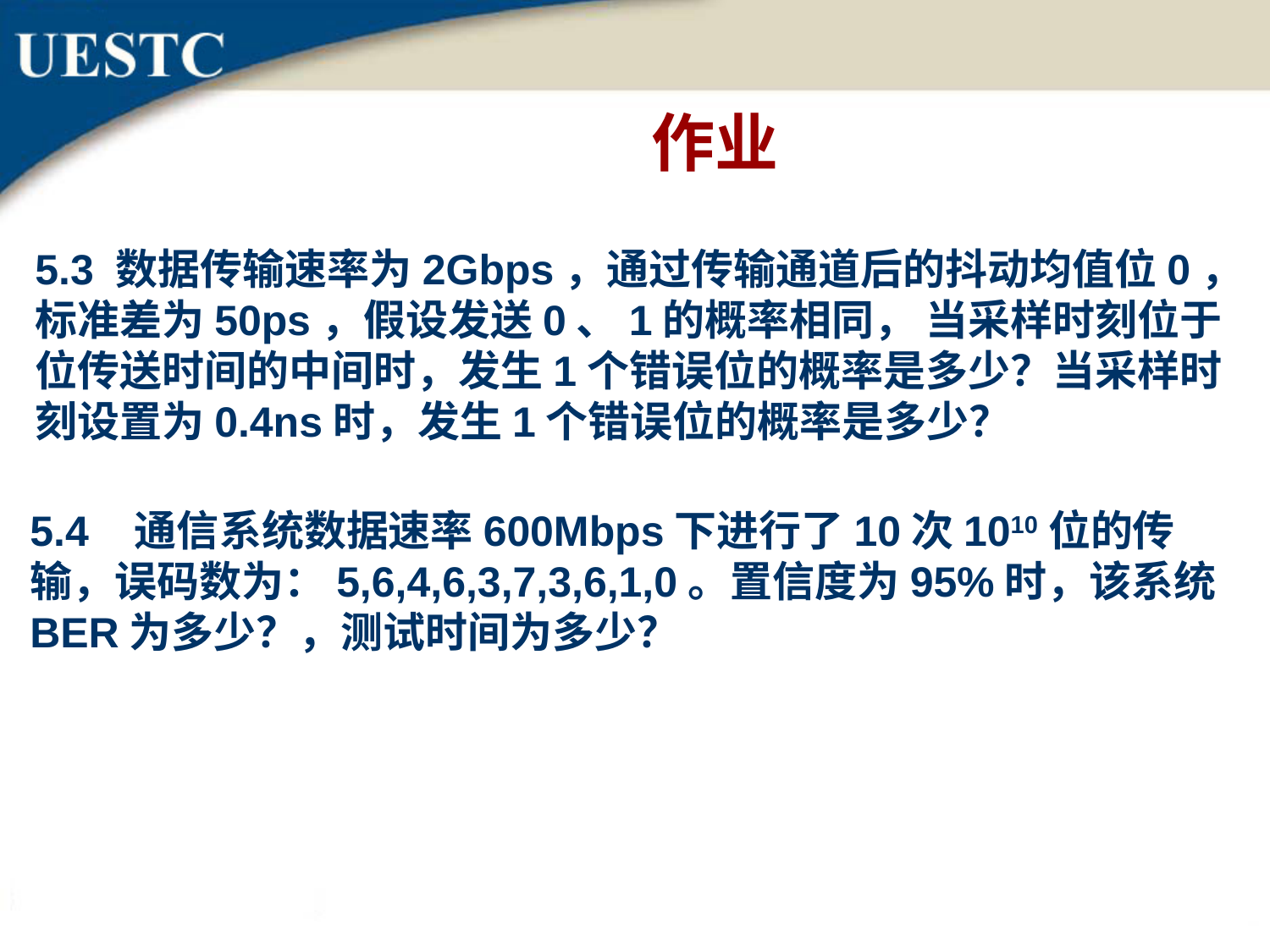

作业
5.3 数据传输速率为2Gbps，通过传输通道后的抖动均值位0，标准差为50ps，假设发送0、1的概率相同， 当采样时刻位于位传送时间的中间时，发生1个错误位的概率是多少？当采样时刻设置为0.4ns时，发生1个错误位的概率是多少？
5.4   通信系统数据速率600Mbps下进行了10次1010位的传输，误码数为：5,6,4,6,3,7,3,6,1,0。置信度为95%时，该系统 BER为多少？，测试时间为多少？